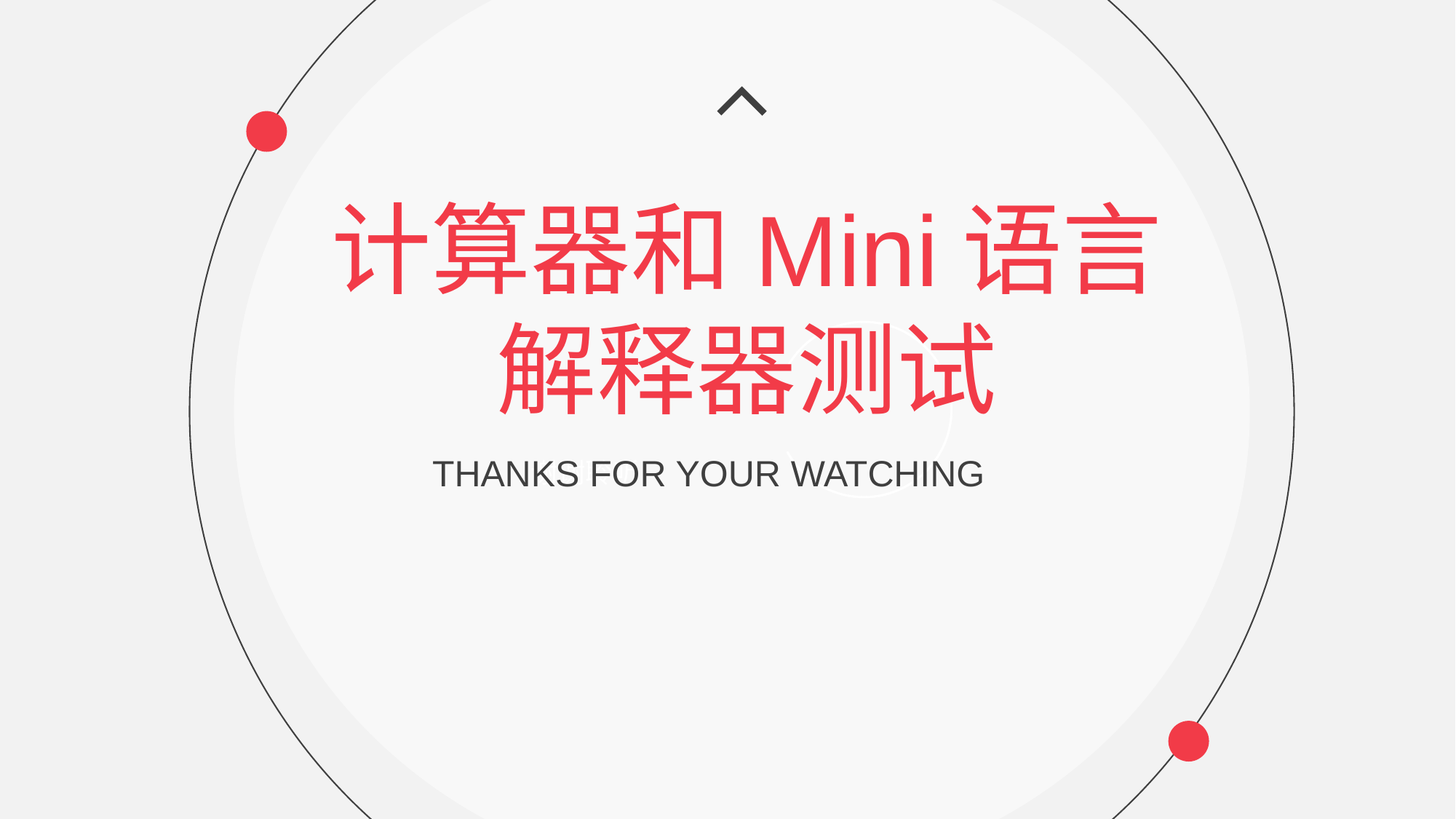

计算器和Mini语言
解释器测试

THANKS FOR YOUR WATCHING
谢谢聆听